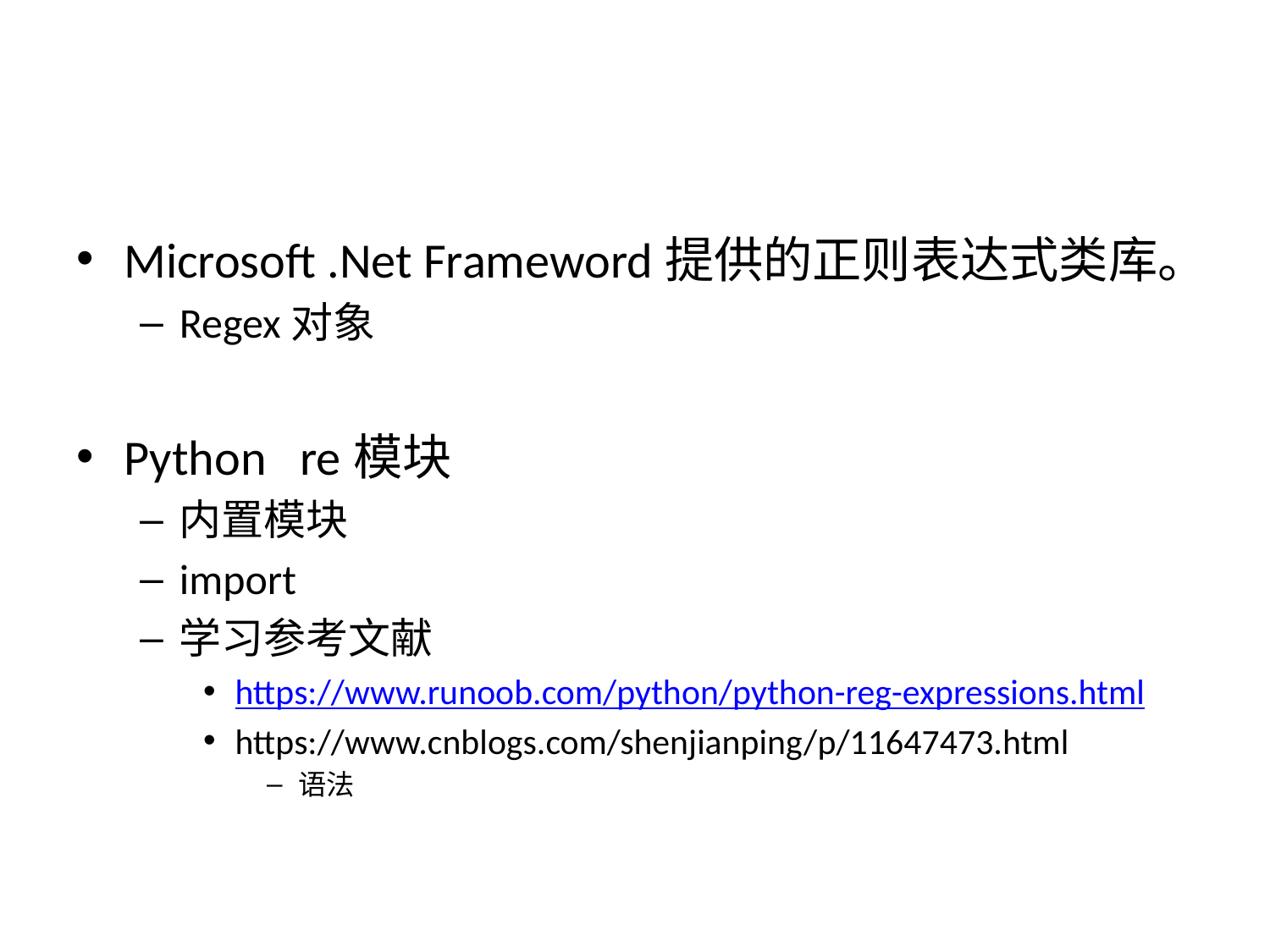

#
Microsoft .Net Frameword提供的正则表达式类库。
Regex对象

Python   re模块
内置模块
import
学习参考文献
https://www.runoob.com/python/python-reg-expressions.html
https://www.cnblogs.com/shenjianping/p/11647473.html
语法